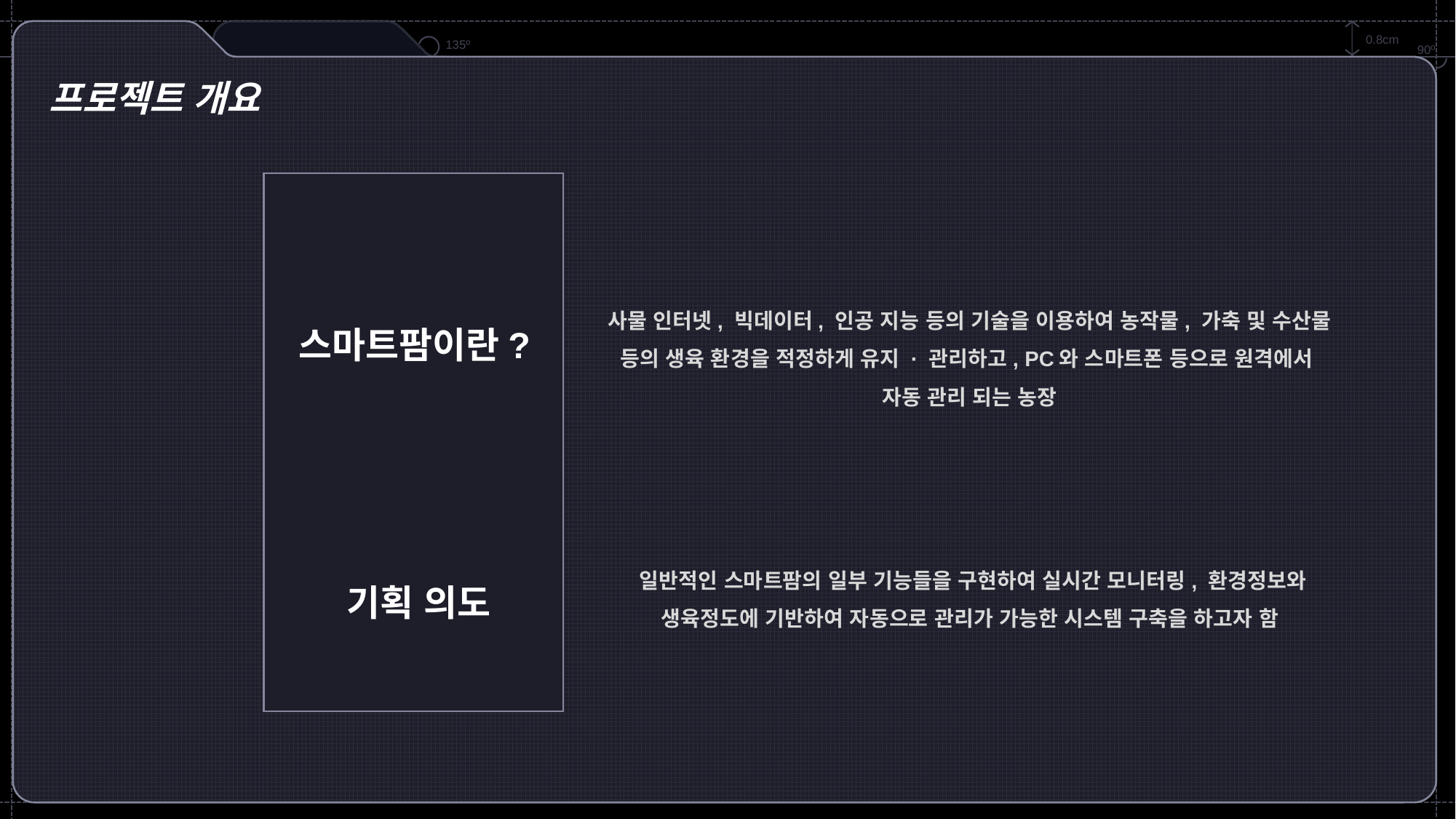

0.8cm
135º

90º

프로젝트 개요

사물 인터넷, 빅데이터, 인공 지능 등의 기술을 이용하여 농작물, 가축 및 수산물 등의 생육 환경을 적정하게 유지 · 관리하고, PC와 스마트폰 등으로 원격에서
자동 관리 되는 농장
스마트팜이란?
일반적인 스마트팜의 일부 기능들을 구현하여 실시간 모니터링, 환경정보와
생육정도에 기반하여 자동으로 관리가 가능한 시스템 구축을 하고자 함
기획 의도